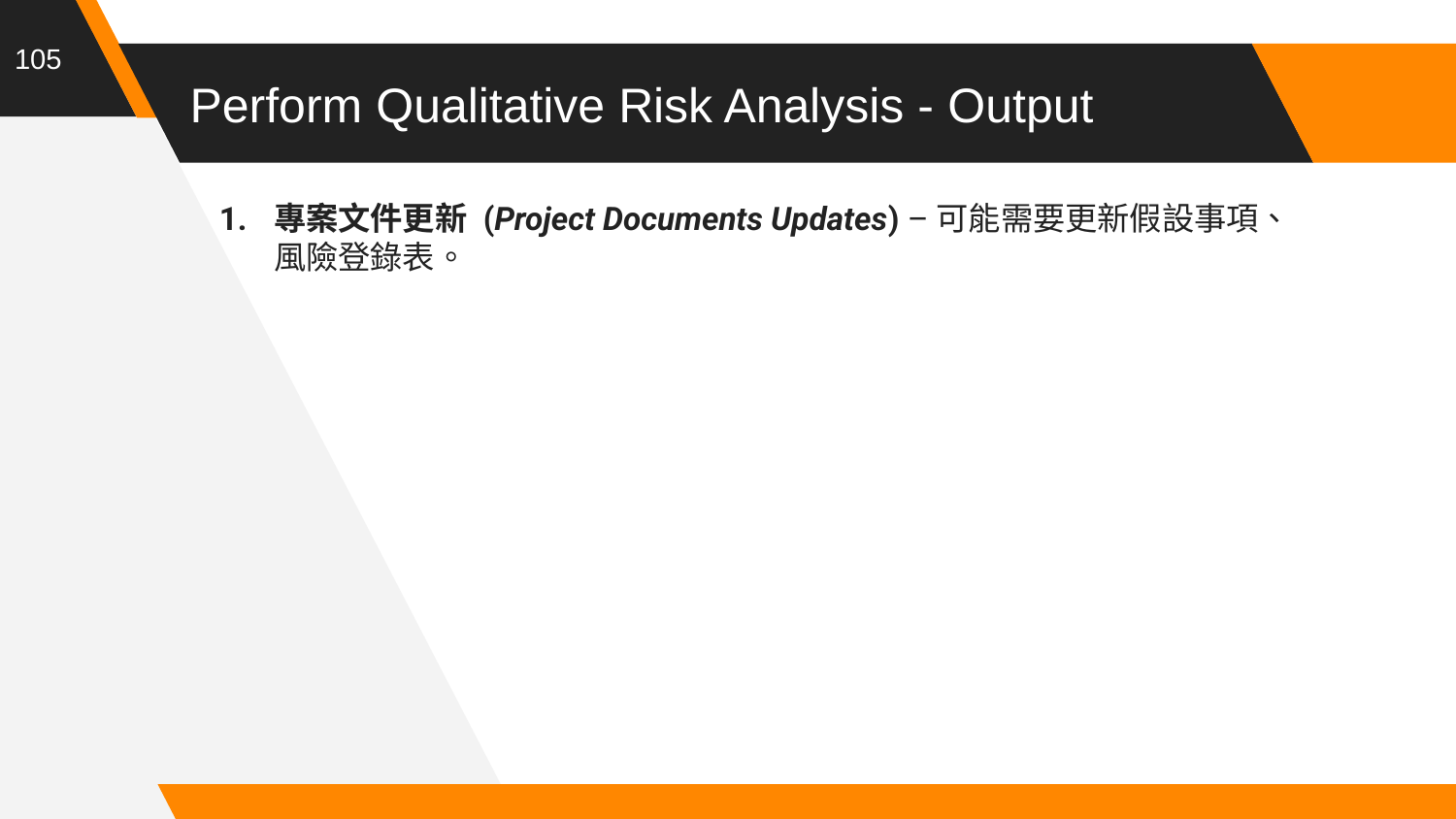

105
# Perform Qualitative Risk Analysis - Output
專案文件更新 (Project Documents Updates) –可能需要更新假設事項、風險登錄表。